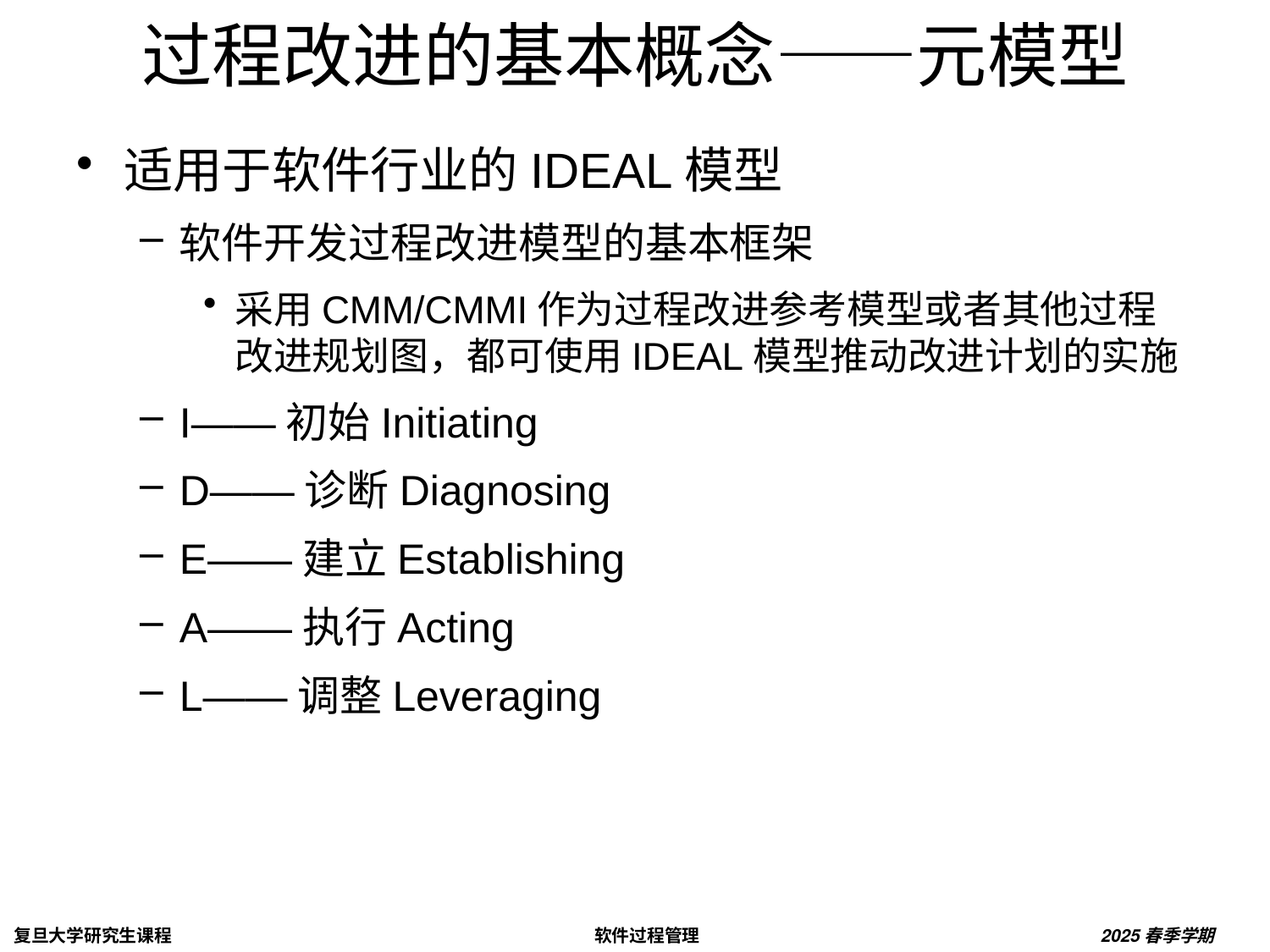

# 过程改进的基本概念——元模型
适用于软件行业的IDEAL模型
软件开发过程改进模型的基本框架
采用CMM/CMMI作为过程改进参考模型或者其他过程改进规划图，都可使用IDEAL模型推动改进计划的实施
I——初始Initiating
D——诊断Diagnosing
E——建立Establishing
A——执行Acting
L——调整Leveraging